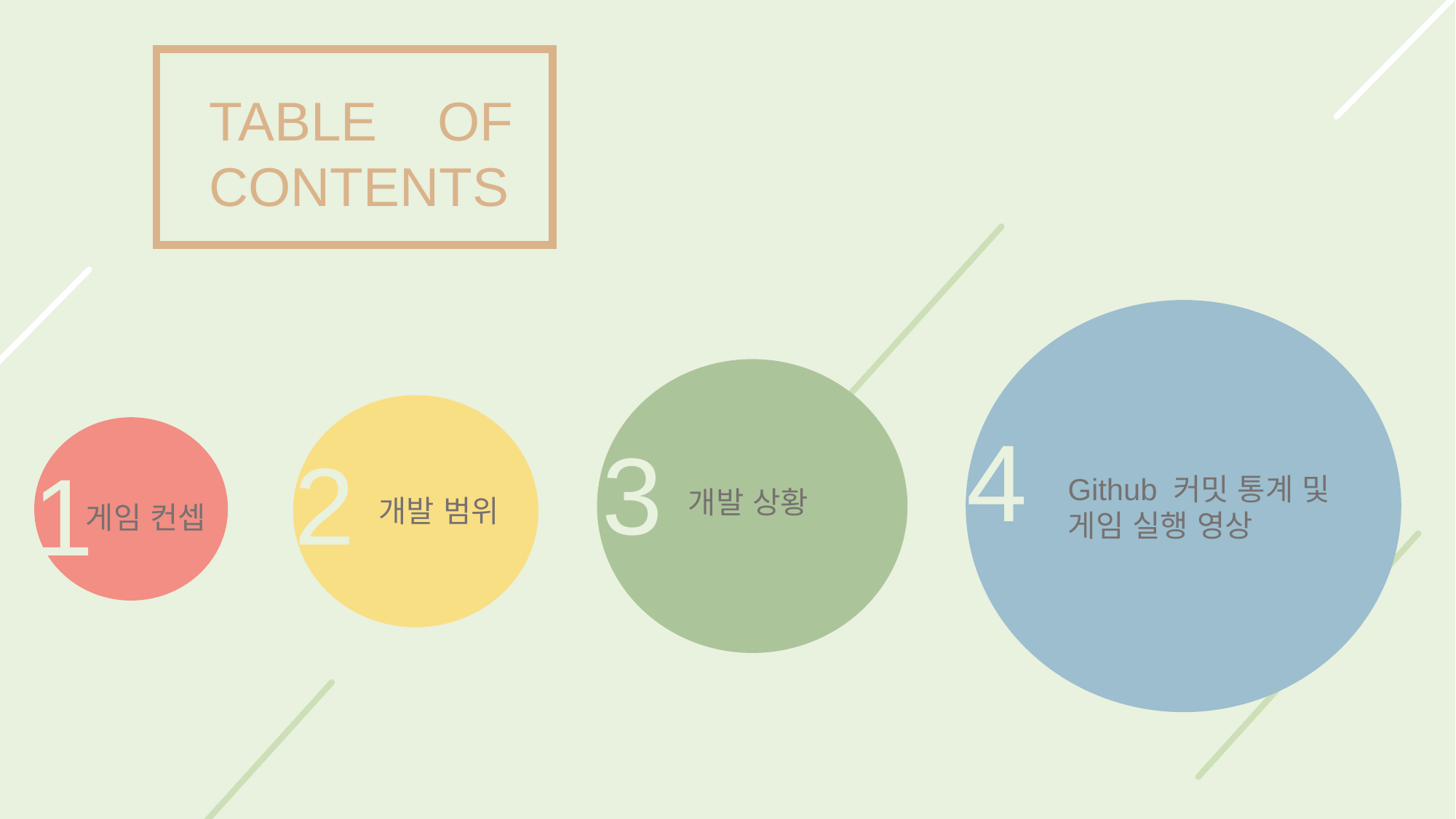

TABLE    OF
CONTENTS

4
Github 커밋 통계 및
게임 실행 영상

3
개발 상황

2
개발 범위

1
게임 컨셉